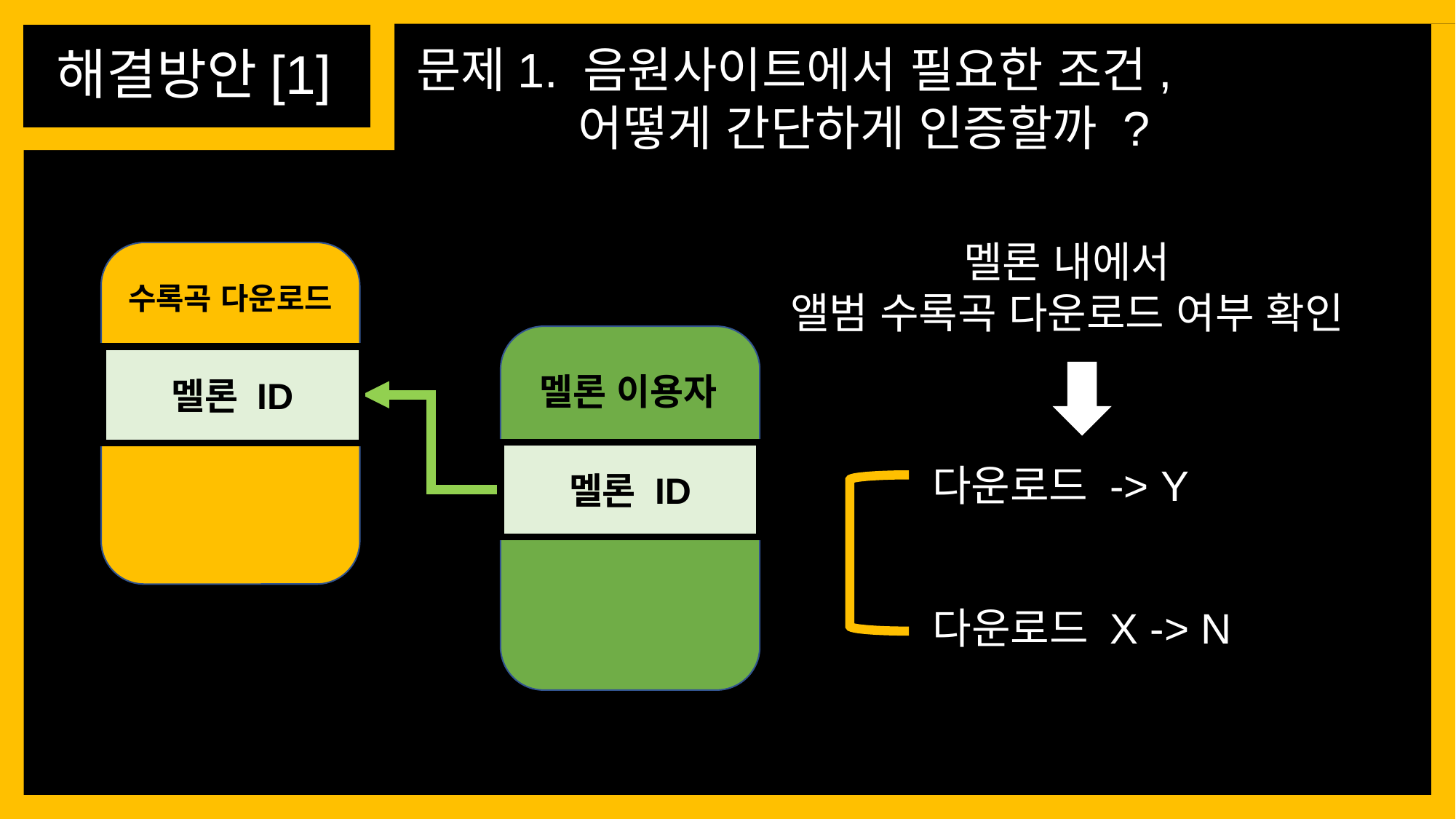

해결방안[1]
문제1. 음원사이트에서 필요한 조건,
	   어떻게 간단하게 인증할까 ?
멜론 내에서
앨범 수록곡 다운로드 여부 확인

수록곡 다운로드
멜론 ID

멜론 이용자
멜론 ID

다운로드 -> Y

다운로드 X -> N